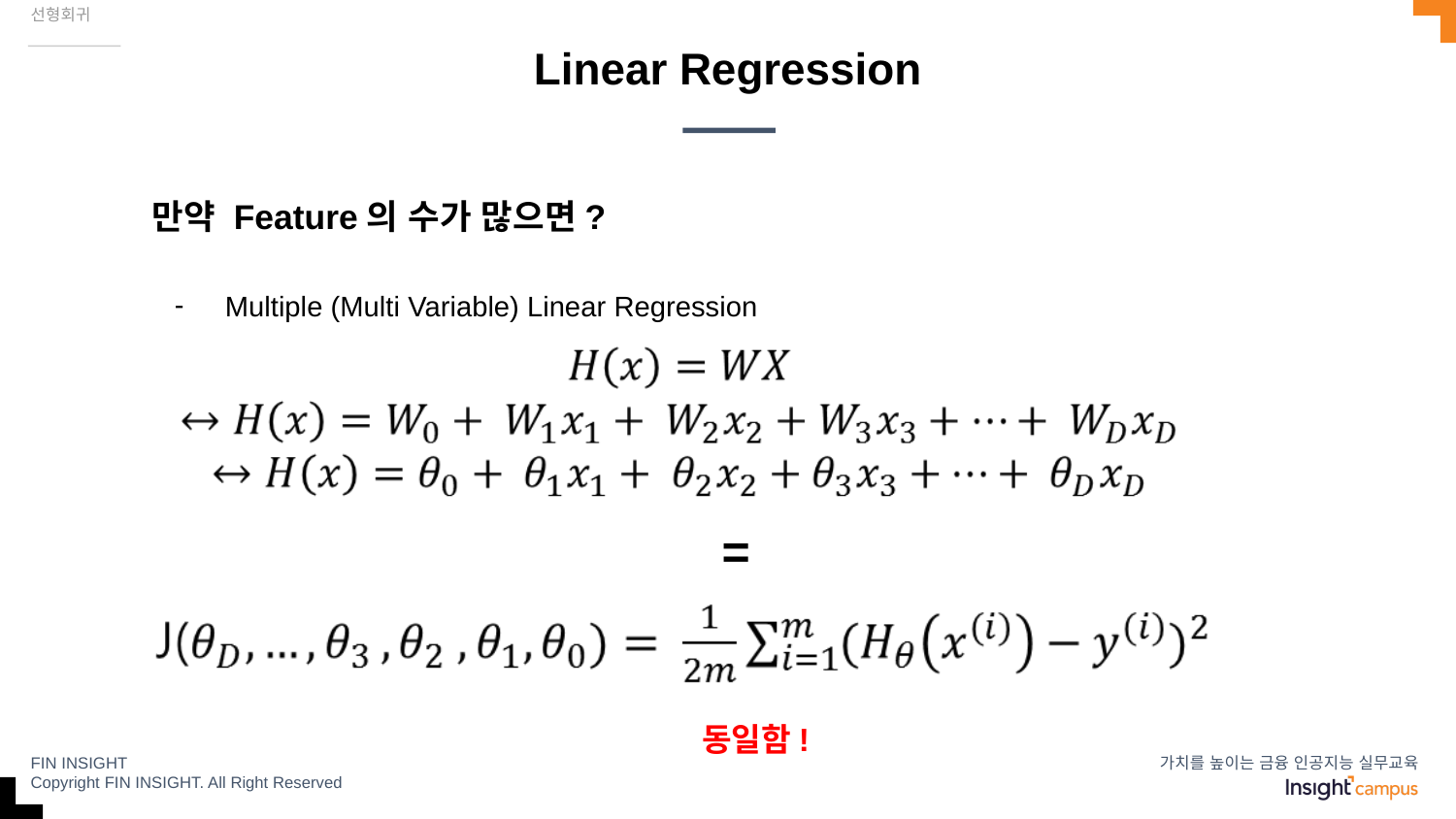

선형회귀
# Linear Regression
만약 Feature의 수가 많으면?
Multiple (Multi Variable) Linear Regression

=

동일함!